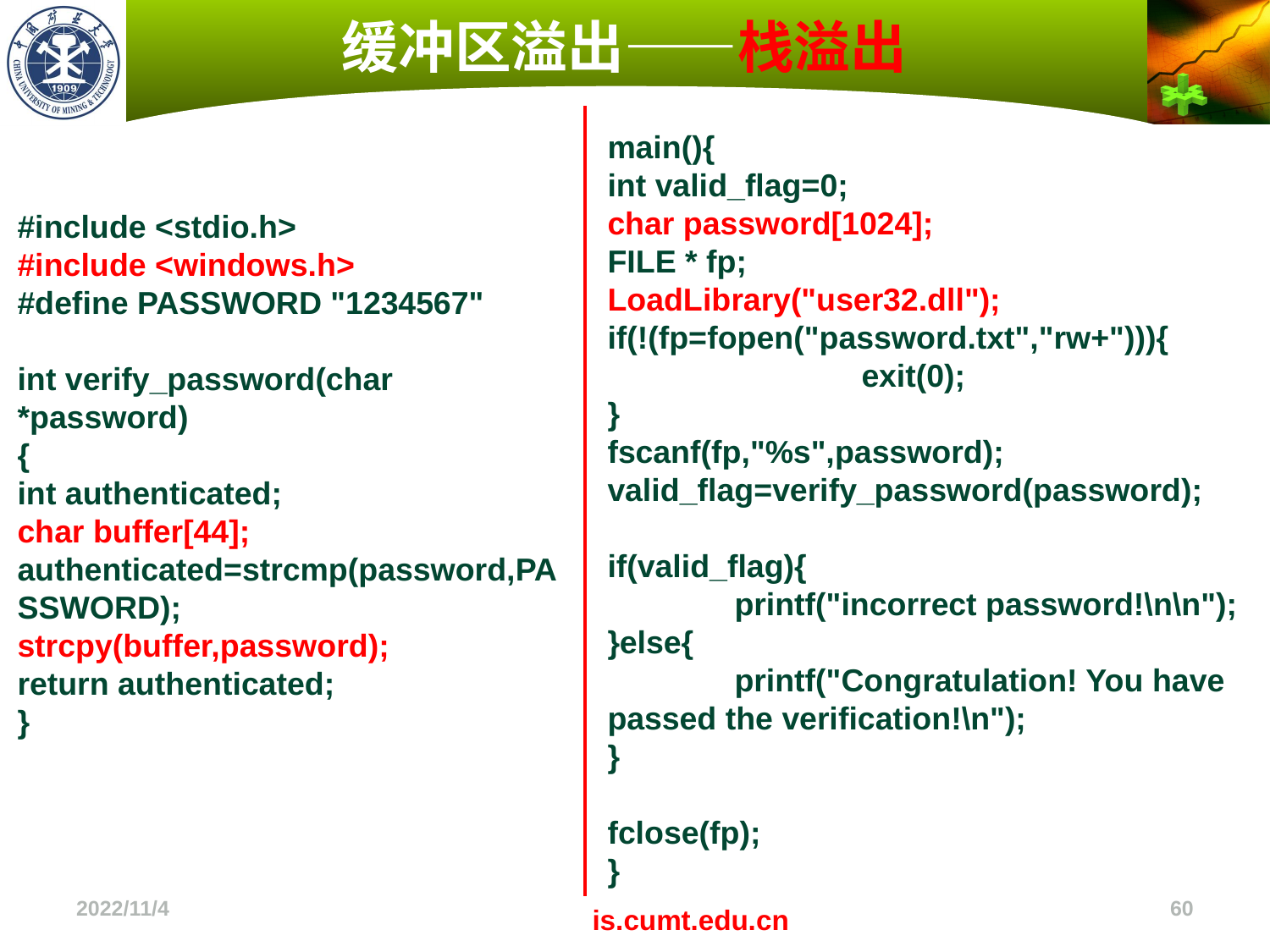

# 缓冲区溢出——栈溢出
main(){
int valid_flag=0;
char password[1024];
FILE * fp;
LoadLibrary("user32.dll");
if(!(fp=fopen("password.txt","rw+"))){
		exit(0);
}
fscanf(fp,"%s",password);
valid_flag=verify_password(password);

if(valid_flag){
	printf("incorrect password!\n\n");
}else{
	printf("Congratulation! You have passed the verification!\n");
}

fclose(fp);
}
#include <stdio.h>
#include <windows.h>
#define PASSWORD "1234567"

int verify_password(char *password)
{
int authenticated;
char buffer[44];
authenticated=strcmp(password,PASSWORD);
strcpy(buffer,password);
return authenticated;
}

2022/11/4
60
is.cumt.edu.cn